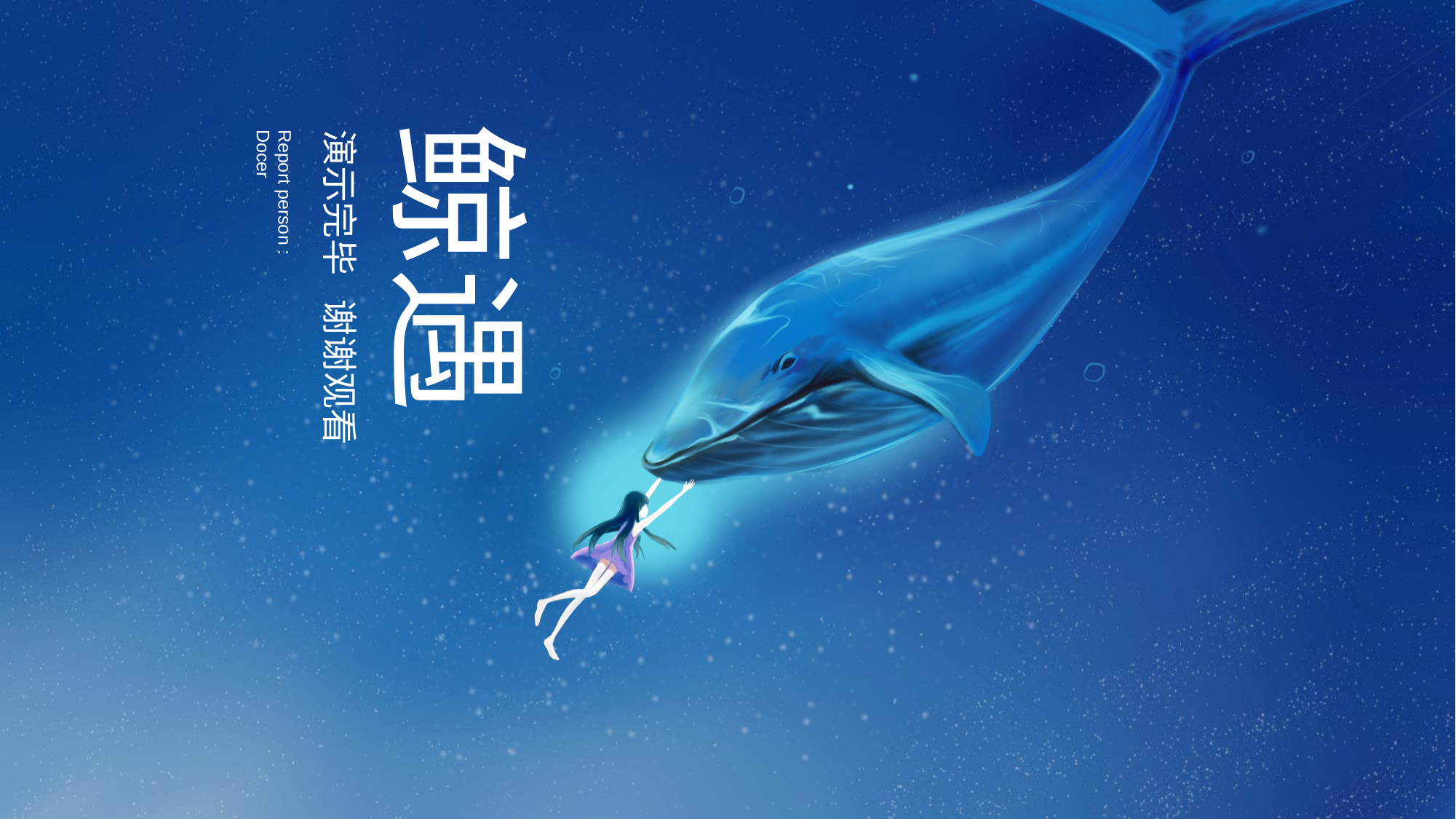

鲸遇
Report person : Docer
演示完毕   谢谢观看